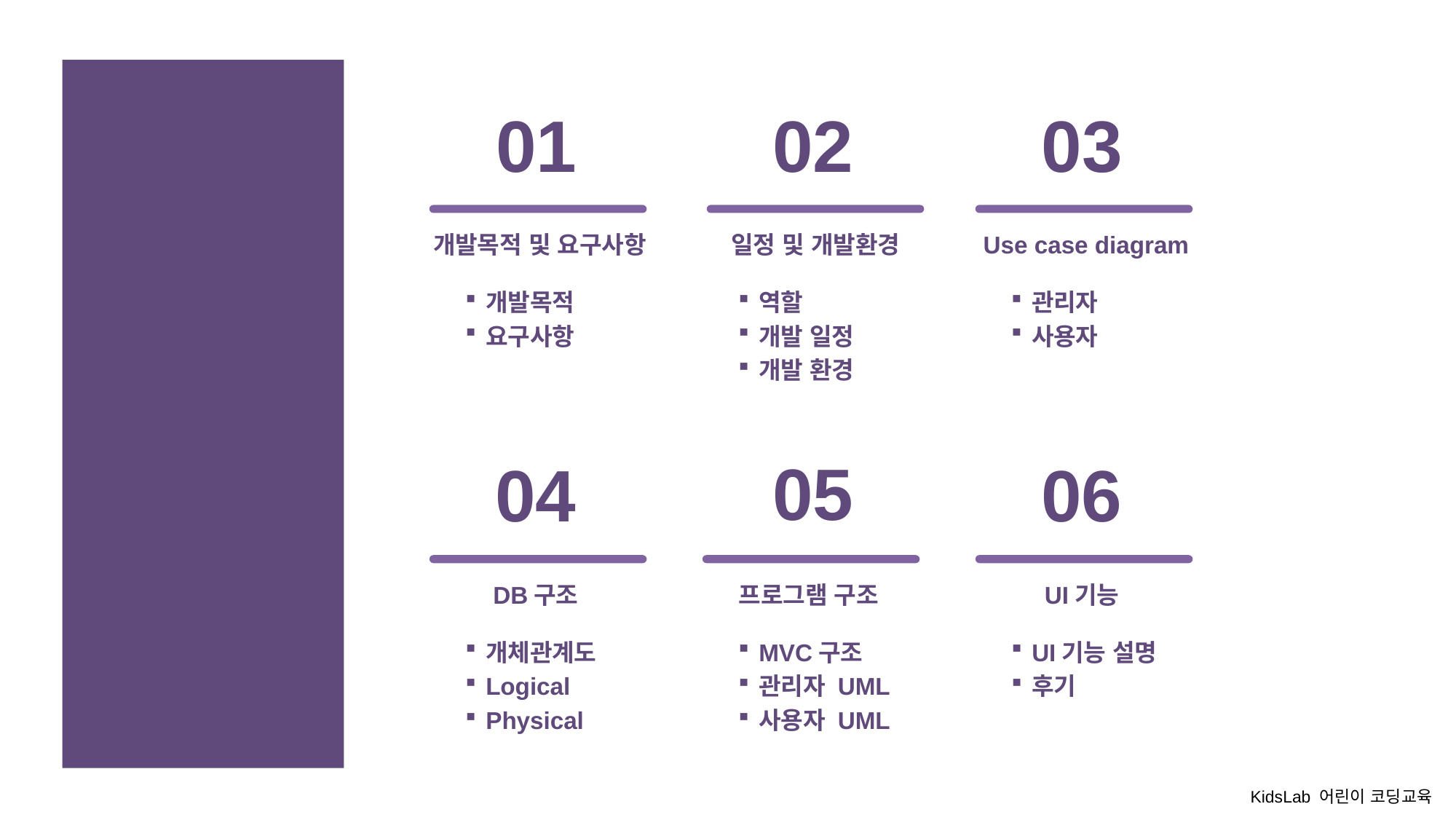

01
02
03
#

개발목적 및 요구사항
일정 및 개발환경
Use case diagram
개발목적
요구사항
역할
개발 일정
개발 환경
관리자
사용자
05
04
06

DB구조
프로그램 구조
UI기능
개체관계도
Logical
Physical
MVC구조
관리자 UML
사용자 UML
UI기능 설명
후기